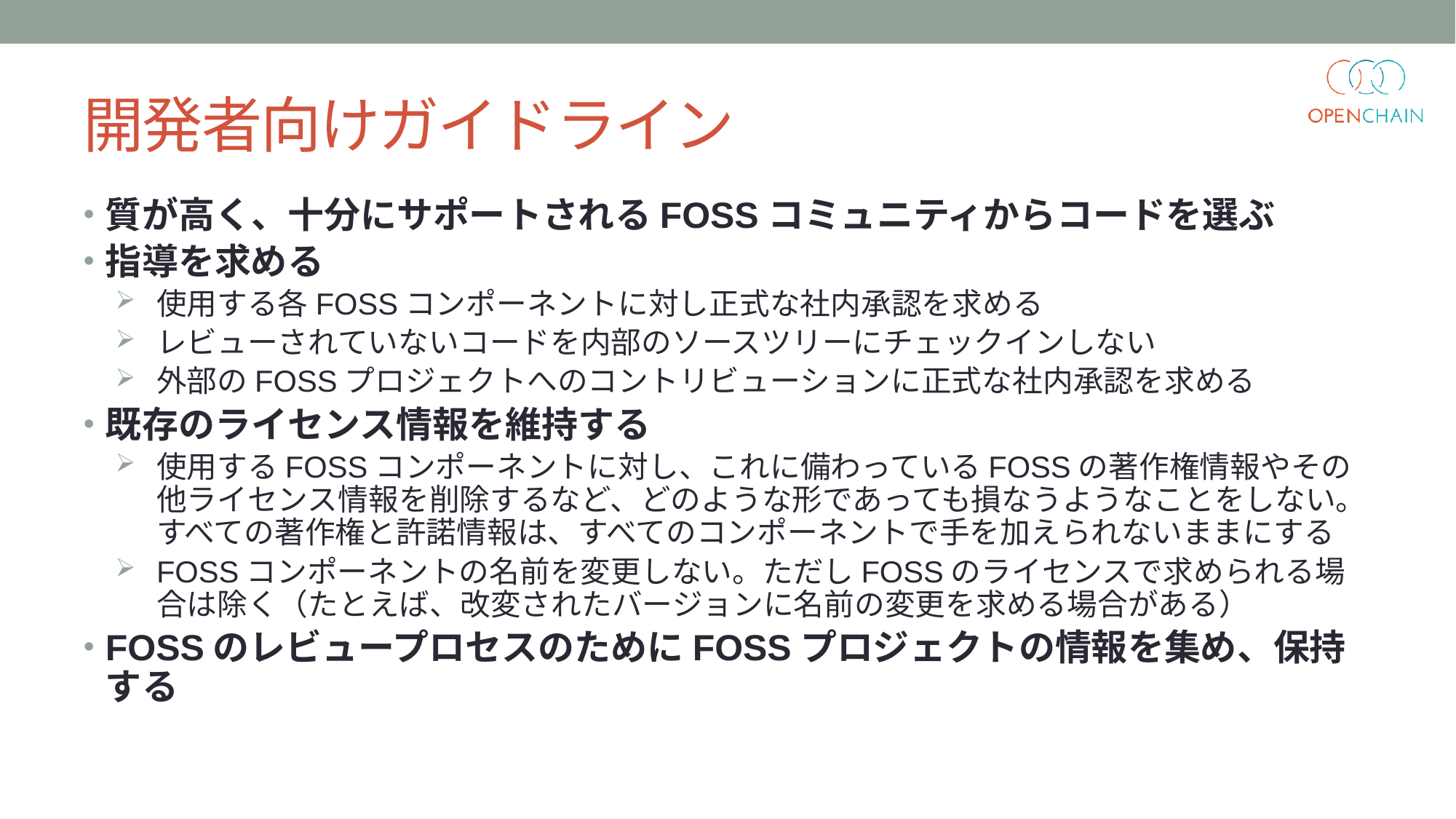

# 開発者向けガイドライン
質が高く、十分にサポートされるFOSSコミュニティからコードを選ぶ
指導を求める
使用する各FOSSコンポーネントに対し正式な社内承認を求める
レビューされていないコードを内部のソースツリーにチェックインしない
外部のFOSSプロジェクトへのコントリビューションに正式な社内承認を求める
既存のライセンス情報を維持する
使用するFOSSコンポーネントに対し、これに備わっているFOSSの著作権情報やその他ライセンス情報を削除するなど、どのような形であっても損なうようなことをしない。すべての著作権と許諾情報は、すべてのコンポーネントで手を加えられないままにする
FOSSコンポーネントの名前を変更しない。ただしFOSSのライセンスで求められる場合は除く（たとえば、改変されたバージョンに名前の変更を求める場合がある）
FOSSのレビュープロセスのためにFOSSプロジェクトの情報を集め、保持する